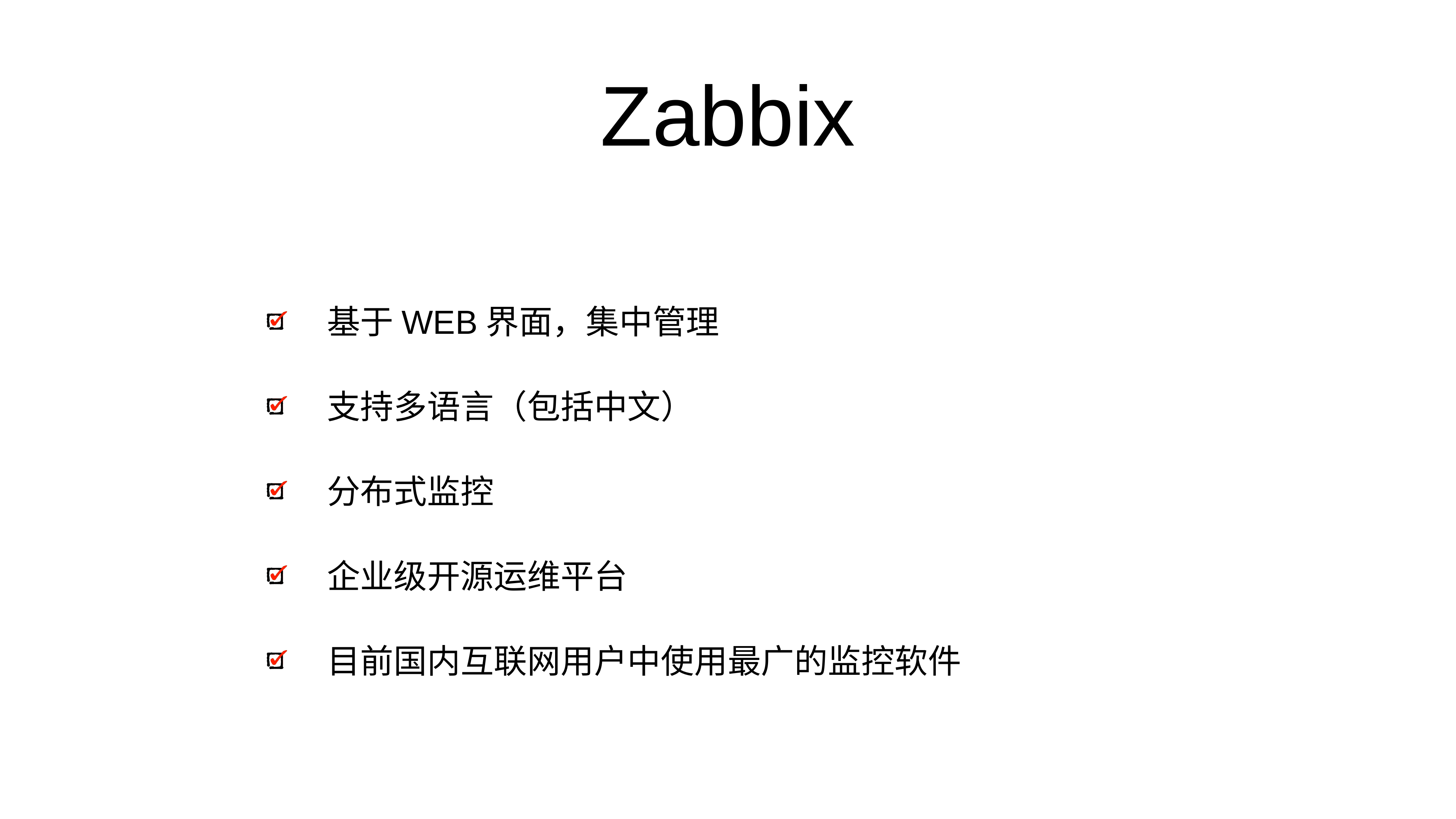

# Zabbix
基于WEB界面，集中管理
支持多语言（包括中文）
分布式监控
企业级开源运维平台
目前国内互联网用户中使用最广的监控软件